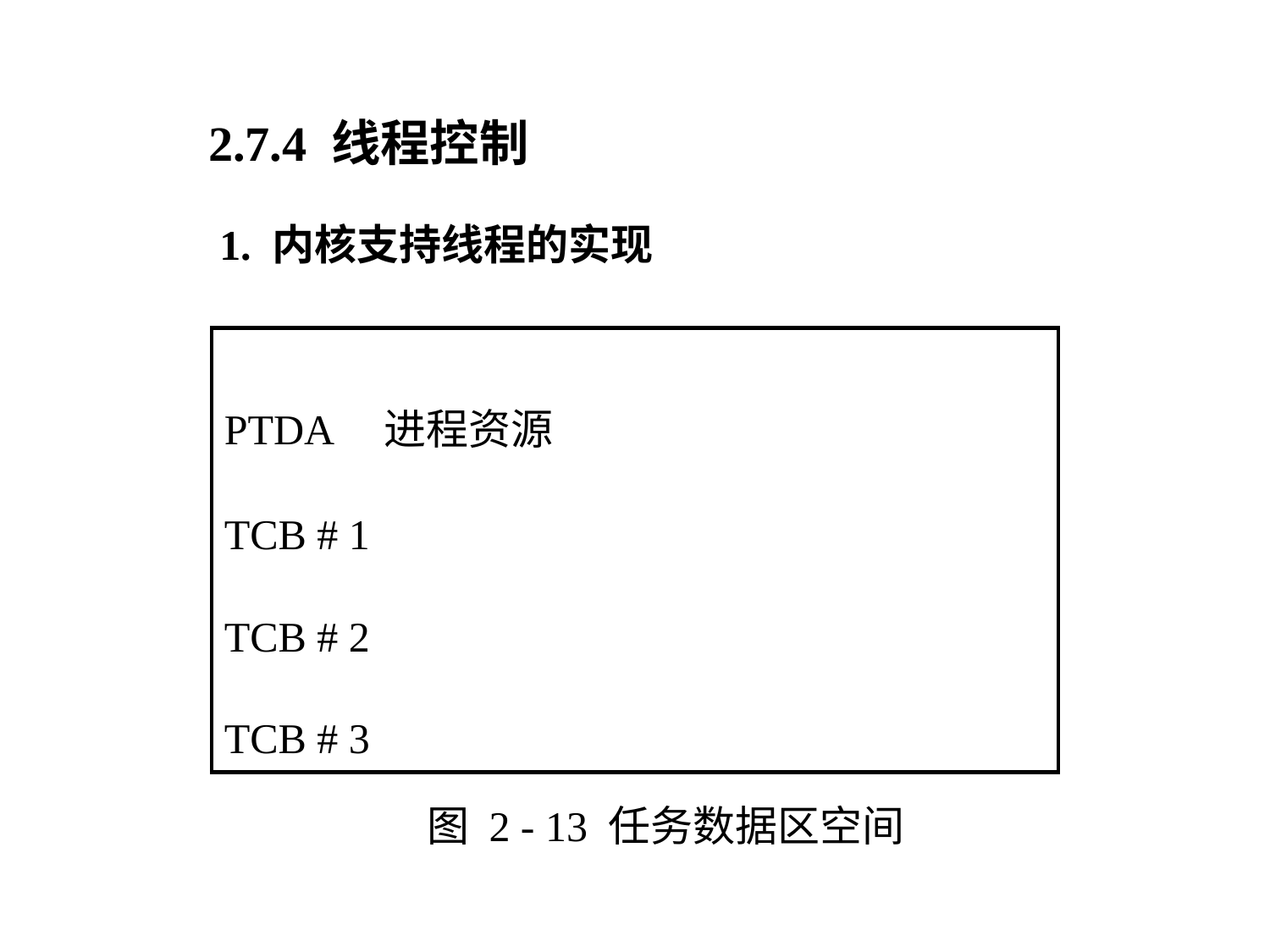

2.7.4 线程控制
1. 内核支持线程的实现
| PTDA 进程资源 TCB # 1 TCB # 2 TCB # 3 |
| --- |
图 2 - 13 任务数据区空间